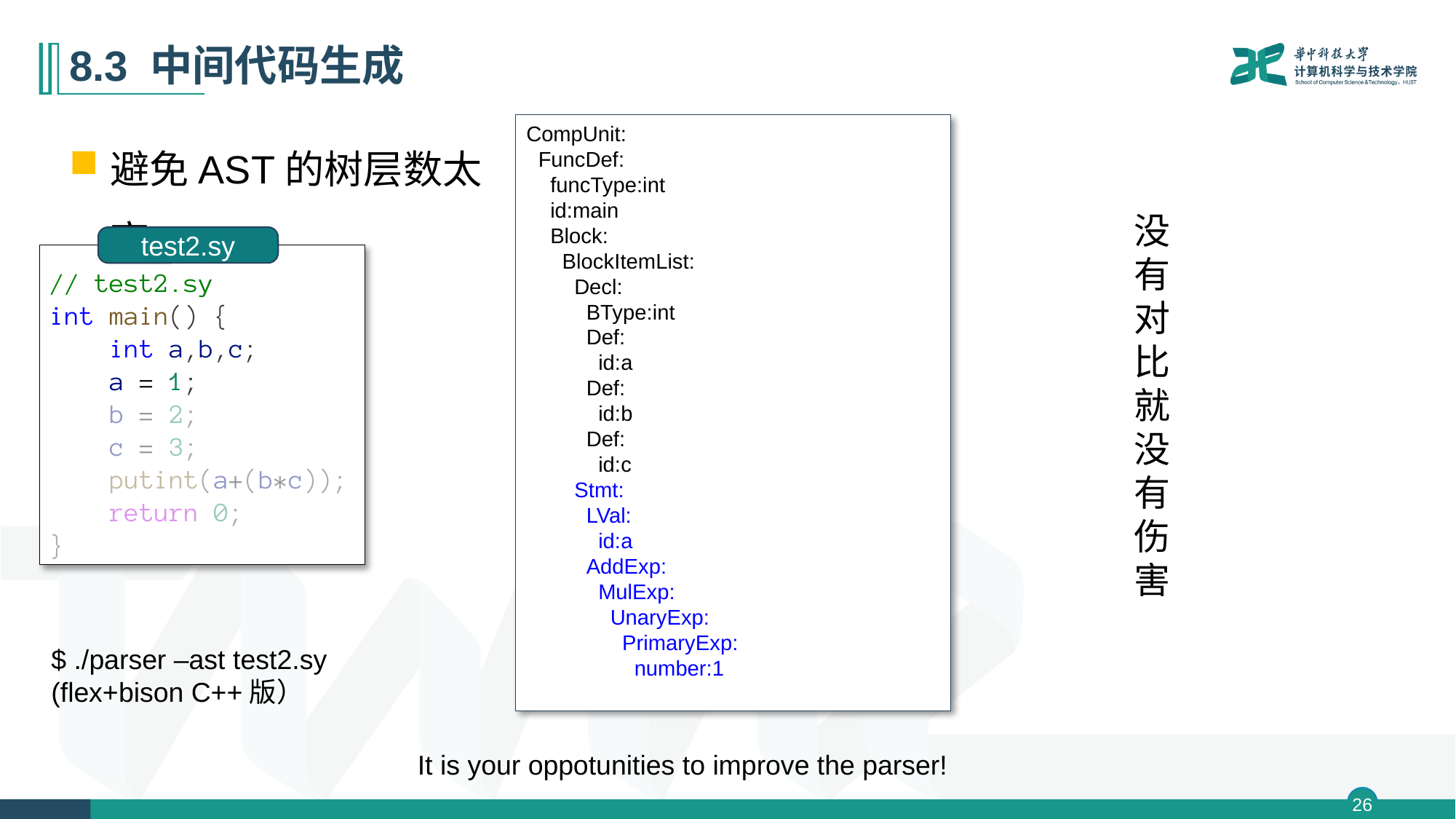

# 8.3 中间代码生成
避免AST的树层数太高
CompUnit:
  FuncDef:
    funcType:int
    id:main
    Block:
      BlockItemList:
        Decl:
          BType:int
          Def:
            id:a
          Def:
            id:b
          Def:
            id:c
        Stmt:
          LVal:
            id:a
          AddExp:
            MulExp:
              UnaryExp:
                PrimaryExp:
                  number:1

没
有
对
比
就
没
有
伤
害
test2.sy

// test2.sy
int main() {
    int a,b,c;
    a = 1;
    b = 2;
    c = 3;
    putint(a+(b*c));
    return 0;
}
$ ./parser –ast test2.sy
(flex+bison C++版）
It is your oppotunities to improve the parser!